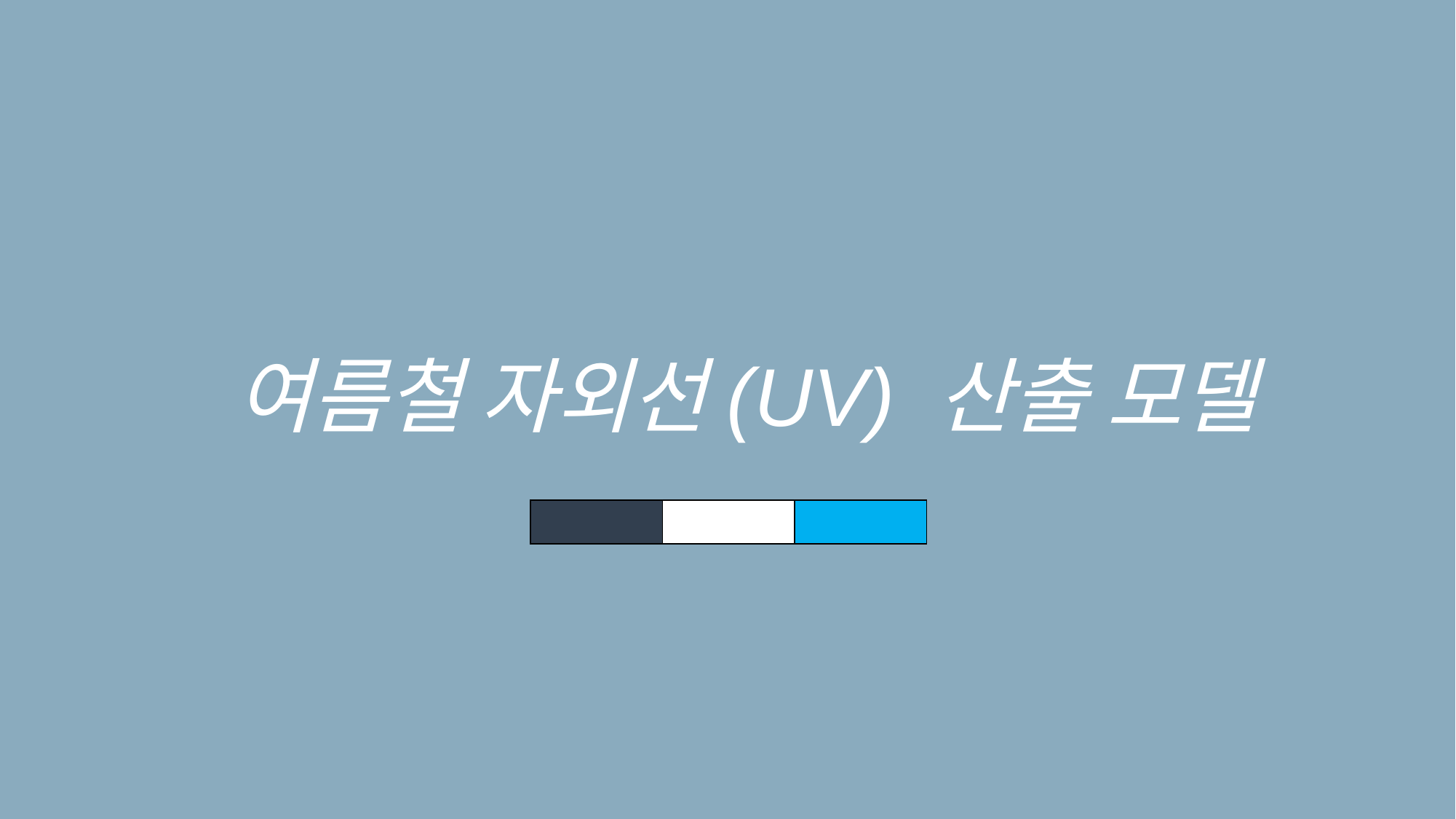

여름철 자외선(UV) 산출 모델
|  |  |  |
| --- | --- | --- |